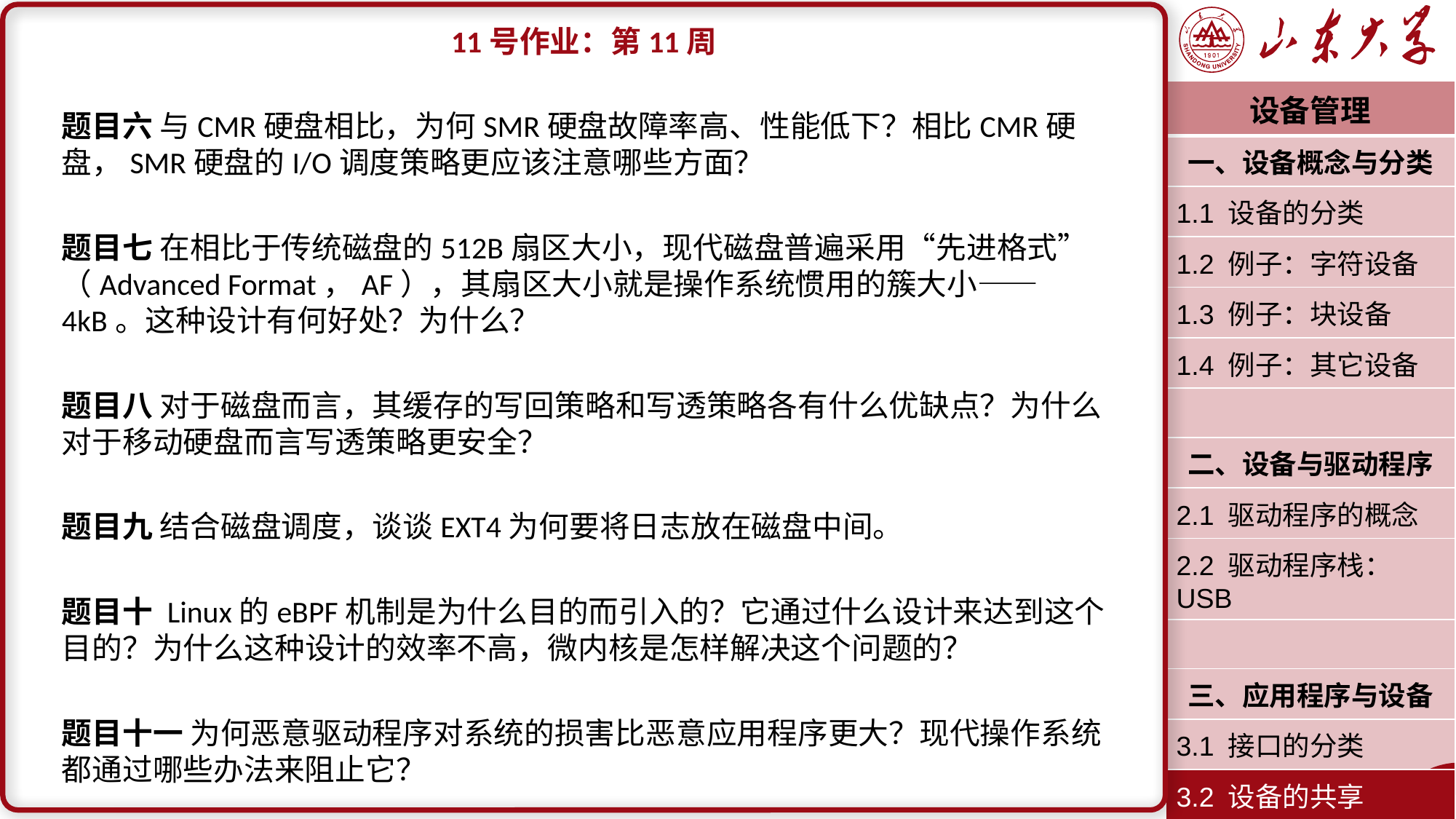

11号作业：第11周

题目六 与CMR硬盘相比，为何SMR硬盘故障率高、性能低下？相比CMR硬盘，SMR硬盘的I/O调度策略更应该注意哪些方面？

题目七 在相比于传统磁盘的512B扇区大小，现代磁盘普遍采用“先进格式”（Advanced Format，AF），其扇区大小就是操作系统惯用的簇大小——4kB。这种设计有何好处？为什么？

题目八 对于磁盘而言，其缓存的写回策略和写透策略各有什么优缺点？为什么对于移动硬盘而言写透策略更安全？

题目九 结合磁盘调度，谈谈EXT4为何要将日志放在磁盘中间。

题目十 Linux的eBPF机制是为什么目的而引入的？它通过什么设计来达到这个目的？为什么这种设计的效率不高，微内核是怎样解决这个问题的？

题目十一 为何恶意驱动程序对系统的损害比恶意应用程序更大？现代操作系统都通过哪些办法来阻止它？
| 设备管理 |
| --- |
| 一、设备概念与分类 |
| 1.1 设备的分类 |
| 1.2 例子：字符设备 |
| 1.3 例子：块设备 |
| 1.4 例子：其它设备 |
|  |
| 二、设备与驱动程序 |
| 2.1 驱动程序的概念 |
| 2.2 驱动程序栈：USB |
|  |
| 三、应用程序与设备 |
| 3.1 接口的分类 |
| 3.2 设备的共享 |
| 潘润宇 2023.04 |